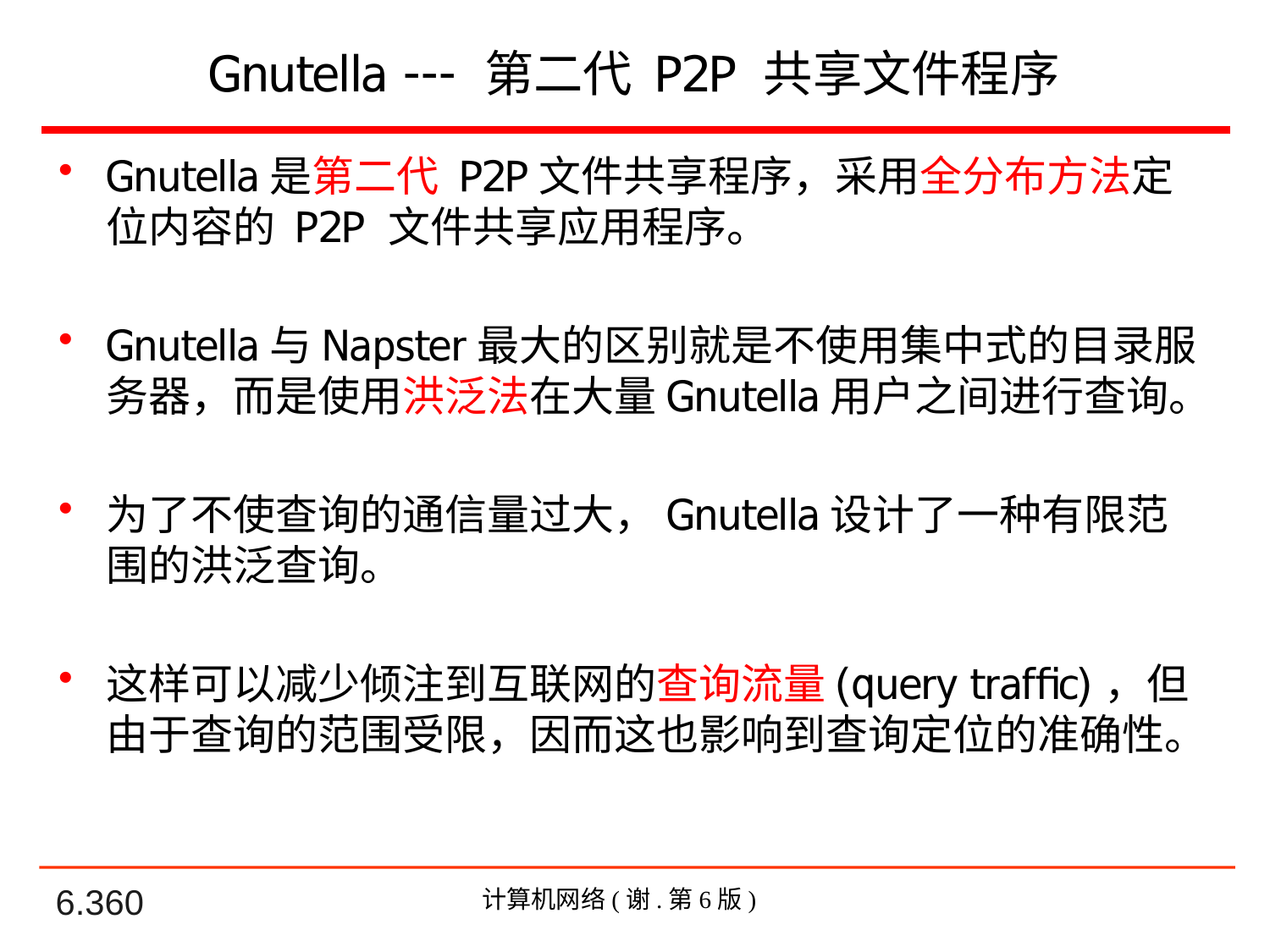

# Gnutella --- 第二代 P2P 共享文件程序
Gnutella是第二代 P2P文件共享程序，采用全分布方法定位内容的 P2P 文件共享应用程序。

Gnutella与Napster最大的区别就是不使用集中式的目录服务器，而是使用洪泛法在大量Gnutella用户之间进行查询。

为了不使查询的通信量过大，Gnutella设计了一种有限范围的洪泛查询。

这样可以减少倾注到互联网的查询流量(query traffic)，但由于查询的范围受限，因而这也影响到查询定位的准确性。